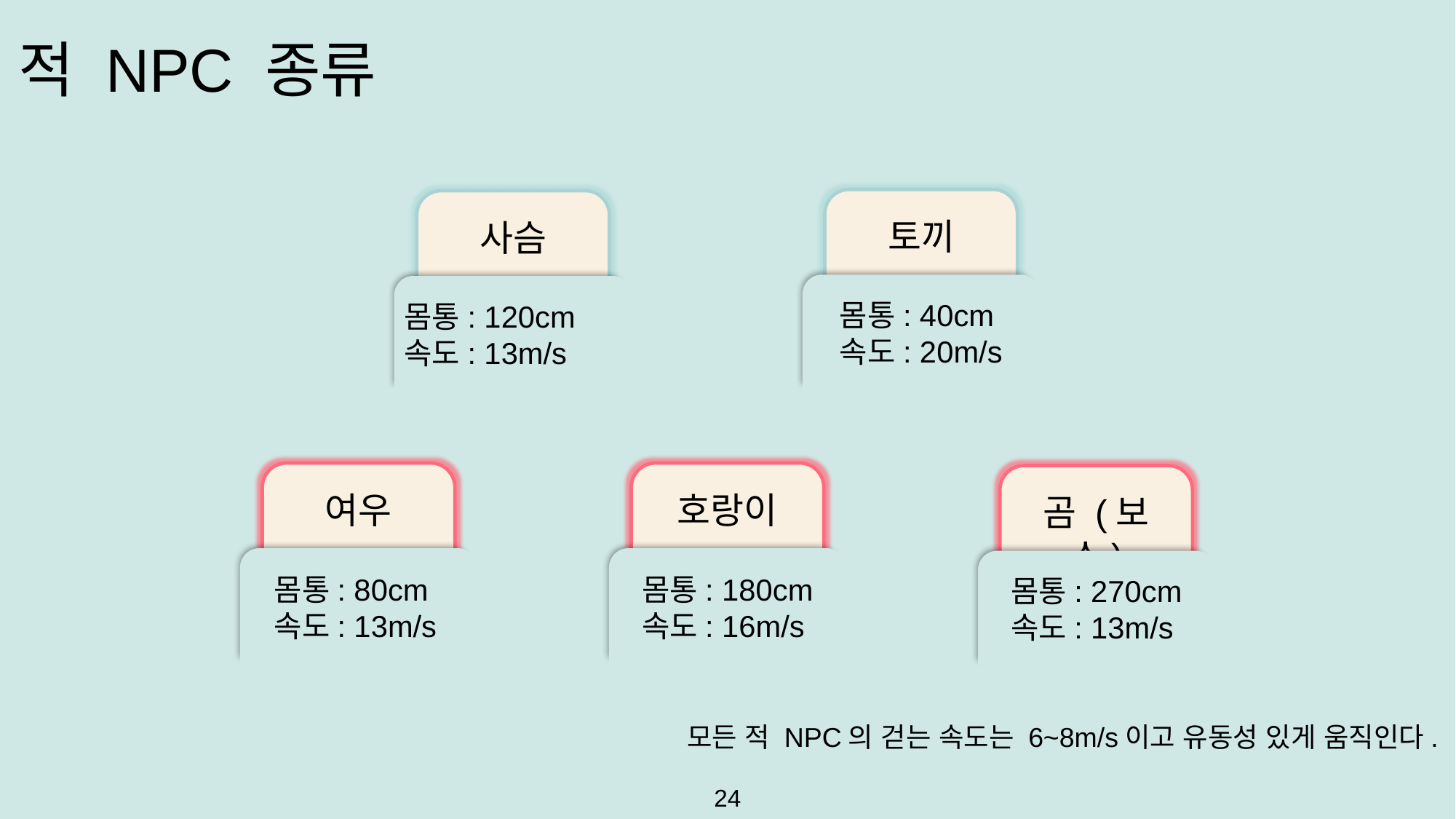

적 NPC 종류
토끼

몸통: 40cm
속도: 20m/s
사슴

몸통: 120cm
속도: 13m/s
여우

몸통: 80cm
속도: 13m/s
호랑이

몸통: 180cm
속도: 16m/s
곰 (보스)

몸통: 270cm
속도: 13m/s
모든 적 NPC의 걷는 속도는 6~8m/s이고 유동성 있게 움직인다.
24